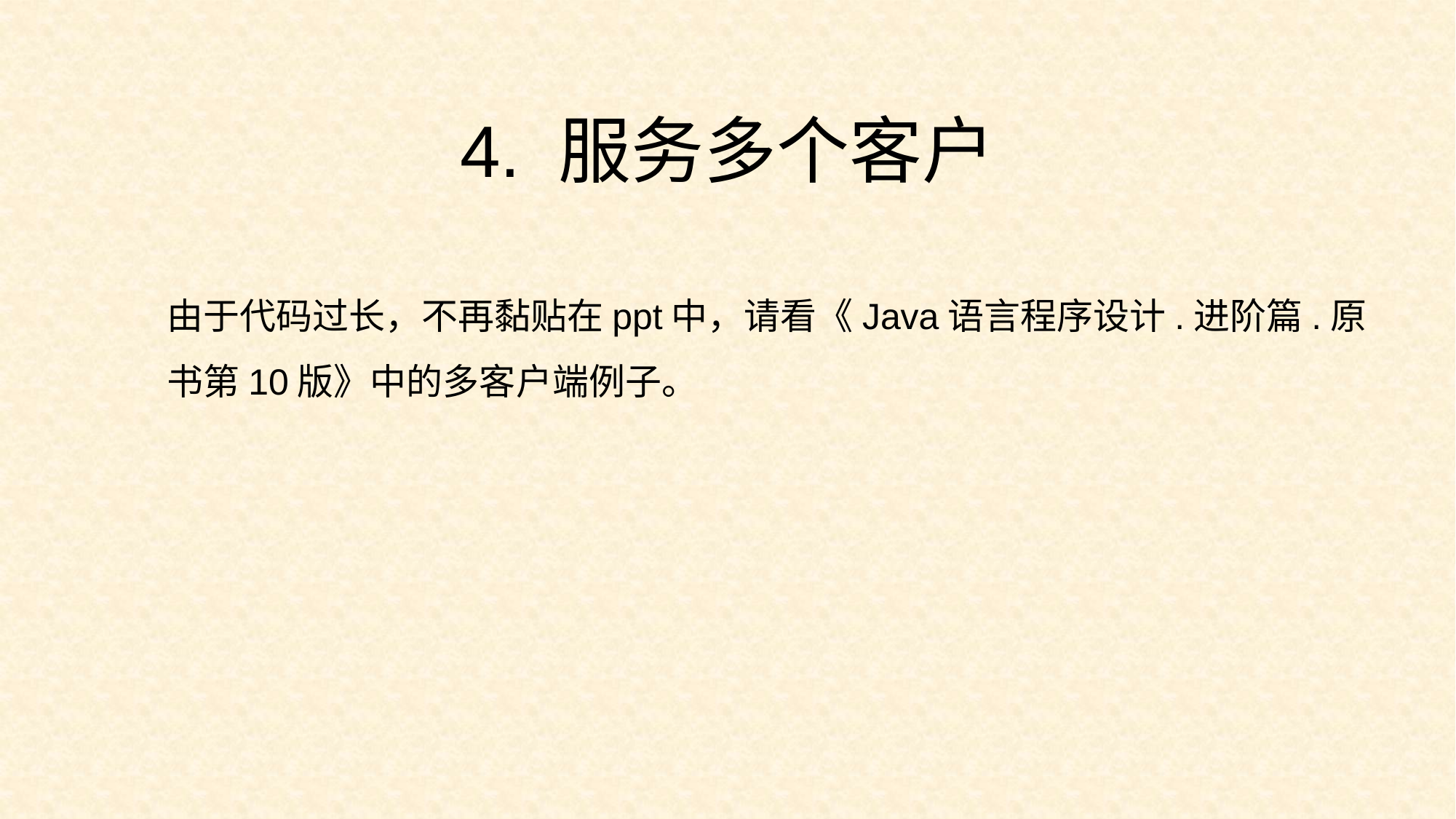

4. 服务多个客户
由于代码过长，不再黏贴在ppt中，请看《Java语言程序设计.进阶篇.原书第10版》中的多客户端例子。